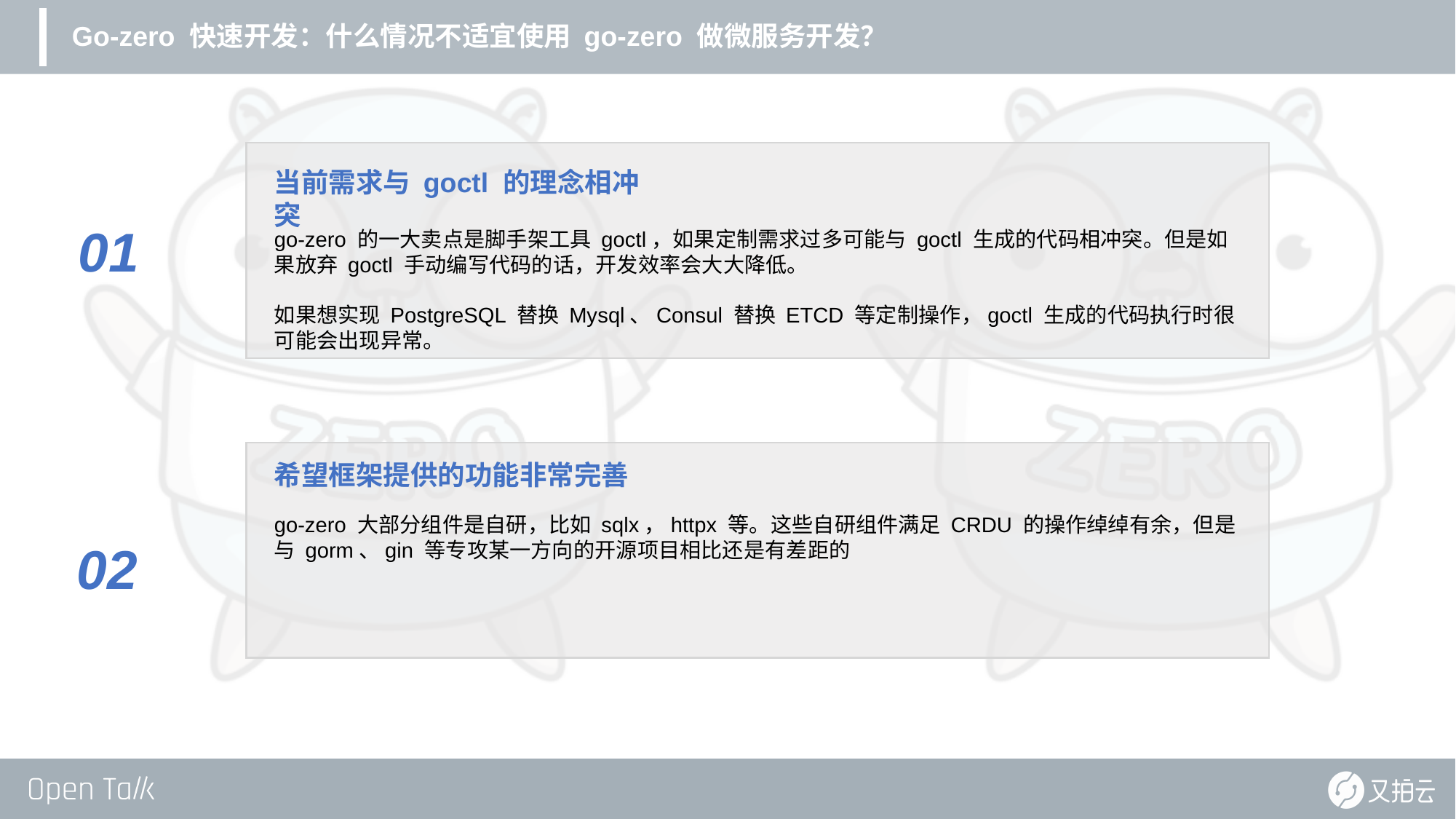

Go-zero 快速开发：什么情况不适宜使用 go-zero 做微服务开发？

当前需求与 goctl 的理念相冲突
01
go-zero 的一大卖点是脚手架工具 goctl，如果定制需求过多可能与 goctl 生成的代码相冲突。但是如果放弃 goctl 手动编写代码的话，开发效率会大大降低。

如果想实现 PostgreSQL 替换 Mysql、Consul 替换 ETCD 等定制操作，goctl 生成的代码执行时很可能会出现异常。

希望框架提供的功能非常完善
go-zero 大部分组件是自研，比如 sqlx，httpx 等。这些自研组件满足 CRDU 的操作绰绰有余，但是与 gorm、gin 等专攻某一方向的开源项目相比还是有差距的
02